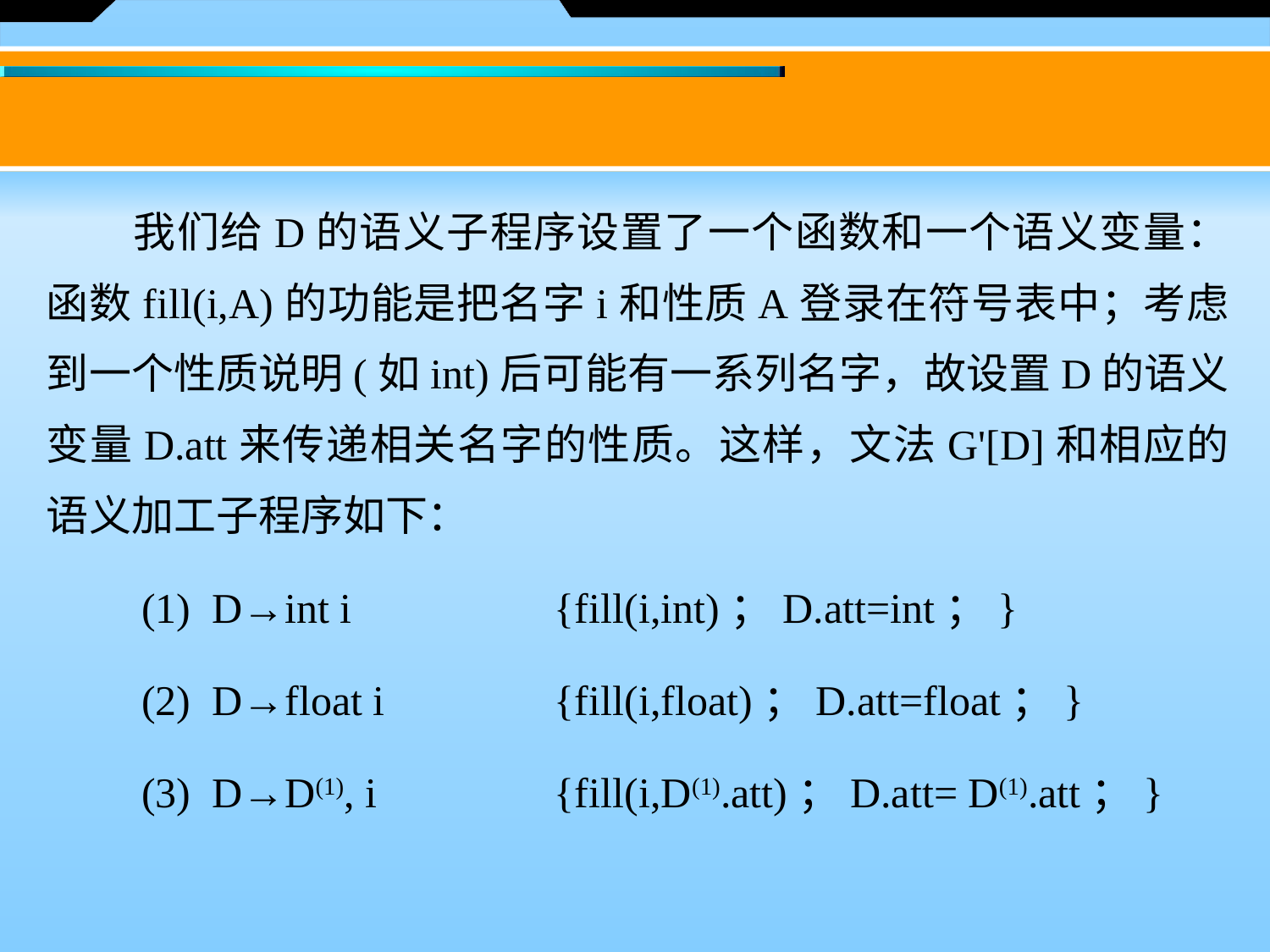

我们给D的语义子程序设置了一个函数和一个语义变量：函数fill(i,A)的功能是把名字i和性质A登录在符号表中；考虑到一个性质说明(如int)后可能有一系列名字，故设置D的语义变量D.att来传递相关名字的性质。这样，文法G'[D]和相应的语义加工子程序如下：
　　(1)  D→int i            	{fill(i,int)；D.att=int；}
　　(2)  D→float i           	{fill(i,float)；D.att=float；}
　　(3)  D→D(1), i           	{fill(i,D(1).att)；D.att= D(1).att；}